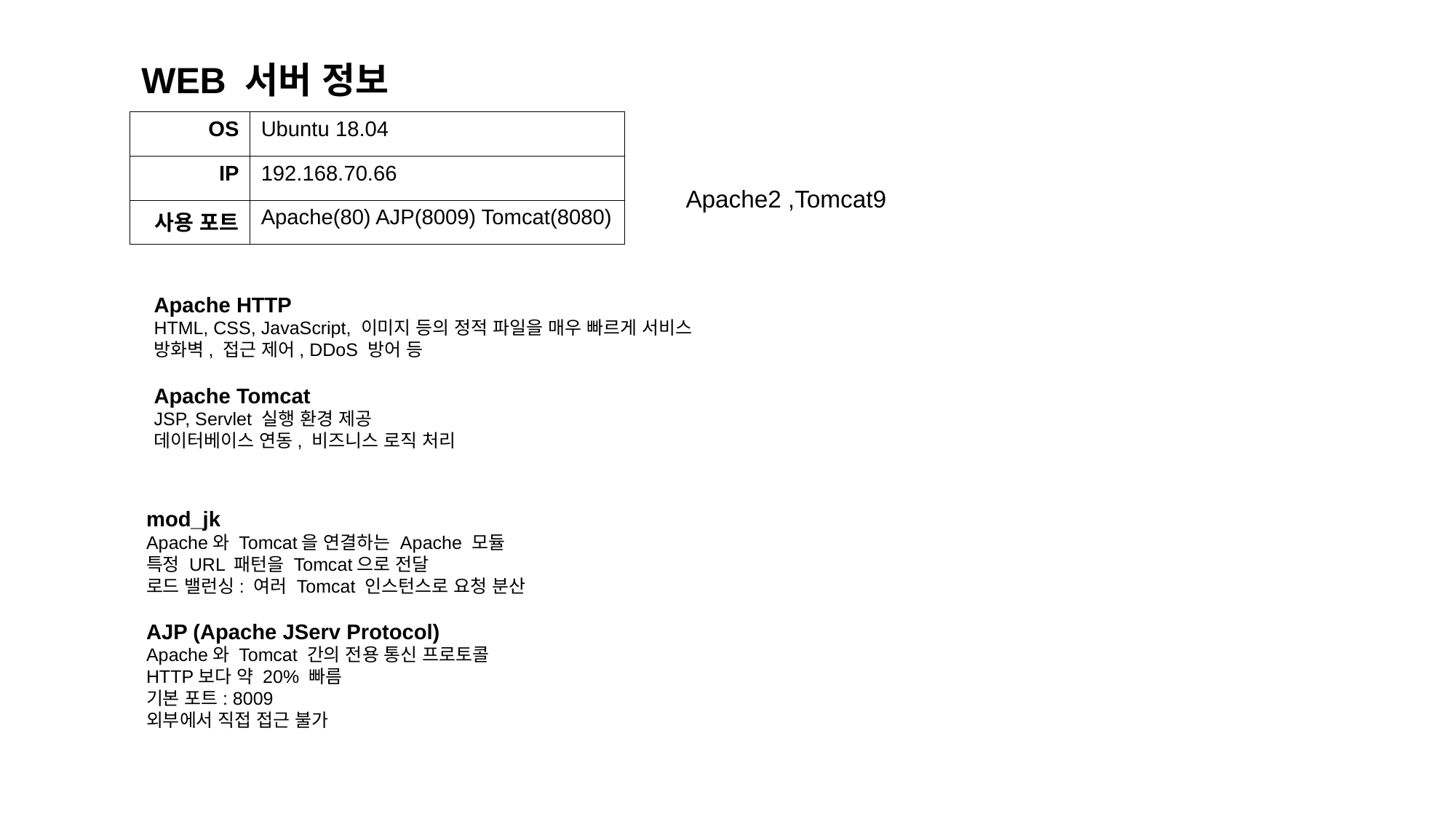

WEB 서버 정보
| OS | Ubuntu 18.04 |
| --- | --- |
| IP | 192.168.70.66 |
| 사용 포트 | Apache(80) AJP(8009) Tomcat(8080) |
Apache2 ,Tomcat9
Apache HTTP
HTML, CSS, JavaScript, 이미지 등의 정적 파일을 매우 빠르게 서비스
방화벽, 접근 제어, DDoS 방어 등

Apache Tomcat
JSP, Servlet 실행 환경 제공
데이터베이스 연동, 비즈니스 로직 처리
mod_jk
Apache와 Tomcat을 연결하는 Apache 모듈
특정 URL 패턴을 Tomcat으로 전달
로드 밸런싱: 여러 Tomcat 인스턴스로 요청 분산

AJP (Apache JServ Protocol)
Apache와 Tomcat 간의 전용 통신 프로토콜
HTTP보다 약 20% 빠름
기본 포트: 8009
외부에서 직접 접근 불가